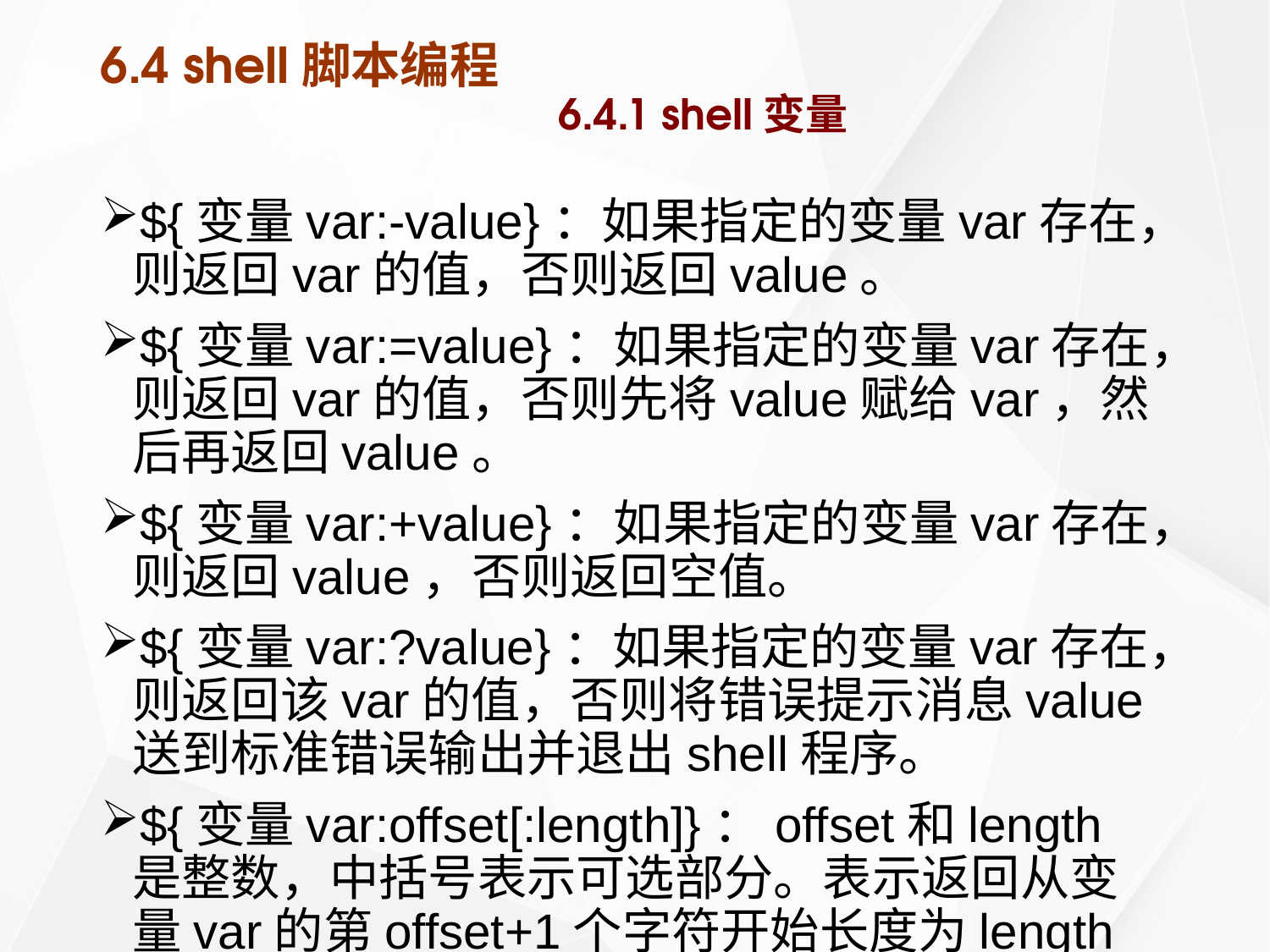

# 6.4 shell脚本编程 6.4.1 shell变量
${变量var:-value}：如果指定的变量var存在，则返回var的值，否则返回value。
${变量var:=value}：如果指定的变量var存在，则返回var的值，否则先将value赋给var，然后再返回value。
${变量var:+value}：如果指定的变量var存在，则返回value，否则返回空值。
${变量var:?value}：如果指定的变量var存在，则返回该var的值，否则将错误提示消息value送到标准错误输出并退出shell程序。
${变量var:offset[:length]}：offset和length是整数，中括号表示可选部分。表示返回从变量var的第offset+1个字符开始长度为length的子串。如果中括号部分省略，则表示返回变量var第offset+1个字符后面的子串。